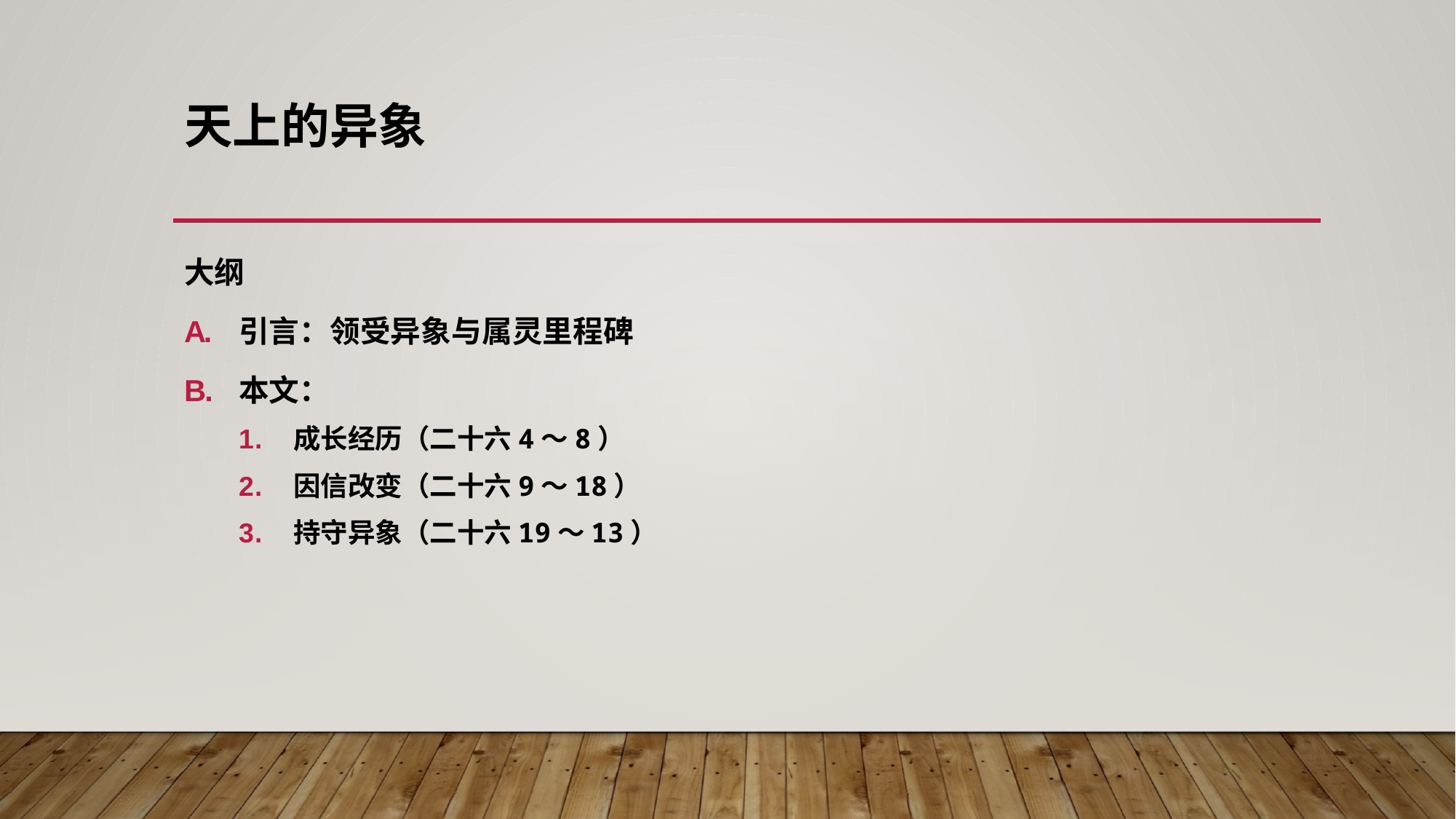

# 天上的异象
大纲
引言：领受异象与属灵里程碑
本文：
成长经历（二十六4～8）
因信改变（二十六9～18）
持守异象（二十六19～13）